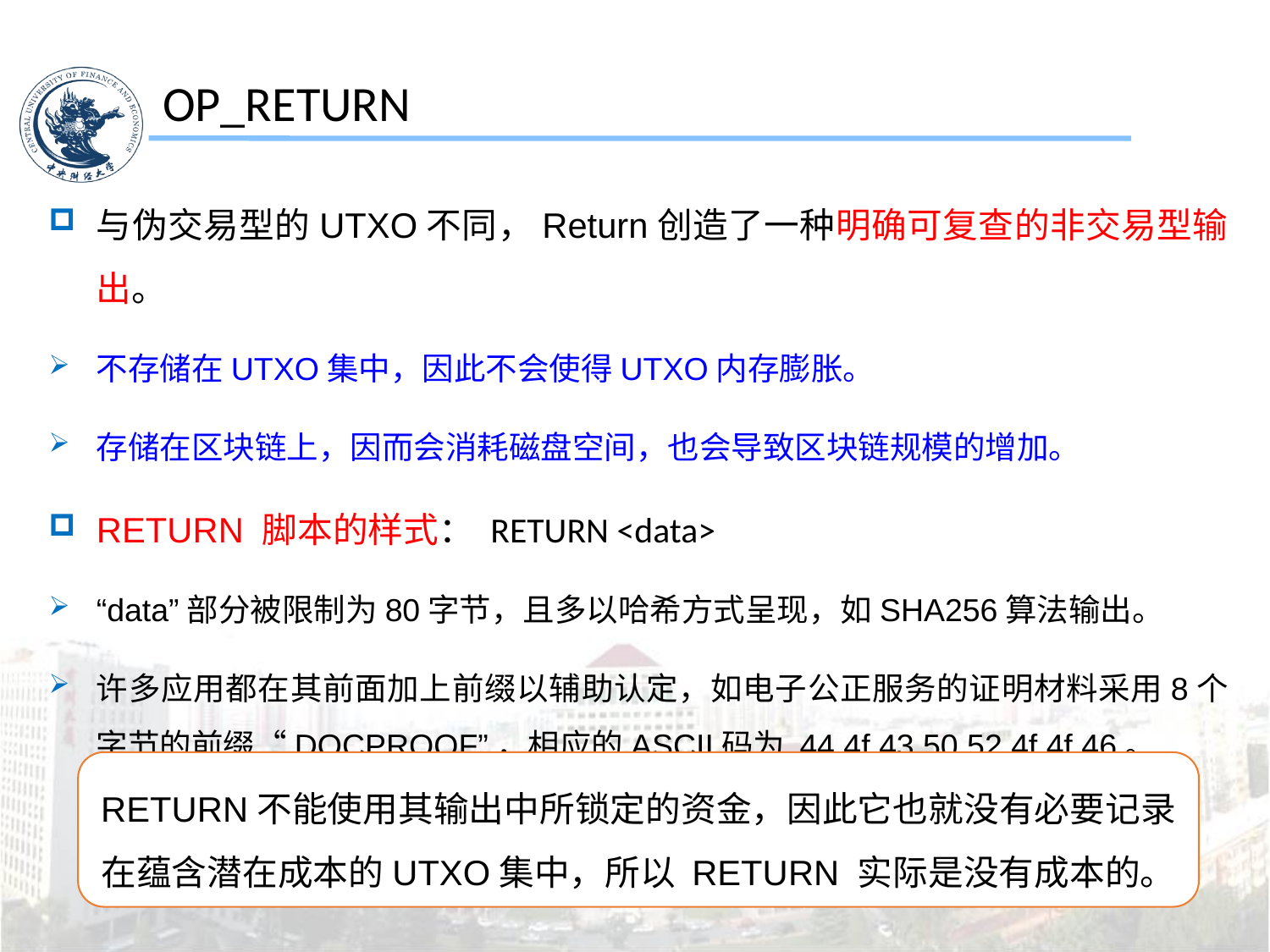

OP_RETURN
与伪交易型的UTXO不同，Return创造了一种明确可复查的非交易型输出。
不存储在UTXO集中，因此不会使得UTXO内存膨胀。
存储在区块链上，因而会消耗磁盘空间，也会导致区块链规模的增加。
RETURN 脚本的样式： RETURN <data>
“data”部分被限制为80字节，且多以哈希方式呈现，如SHA256算法输出。
许多应用都在其前面加上前缀以辅助认定，如电子公正服务的证明材料采用8个字节的前缀“DOCPROOF”，相应的ASCII码为 44 4f 43 50 52 4f 4f 46。
RETURN不能使用其输出中所锁定的资金，因此它也就没有必要记录在蕴含潜在成本的UTXO集中，所以 RETURN 实际是没有成本的。